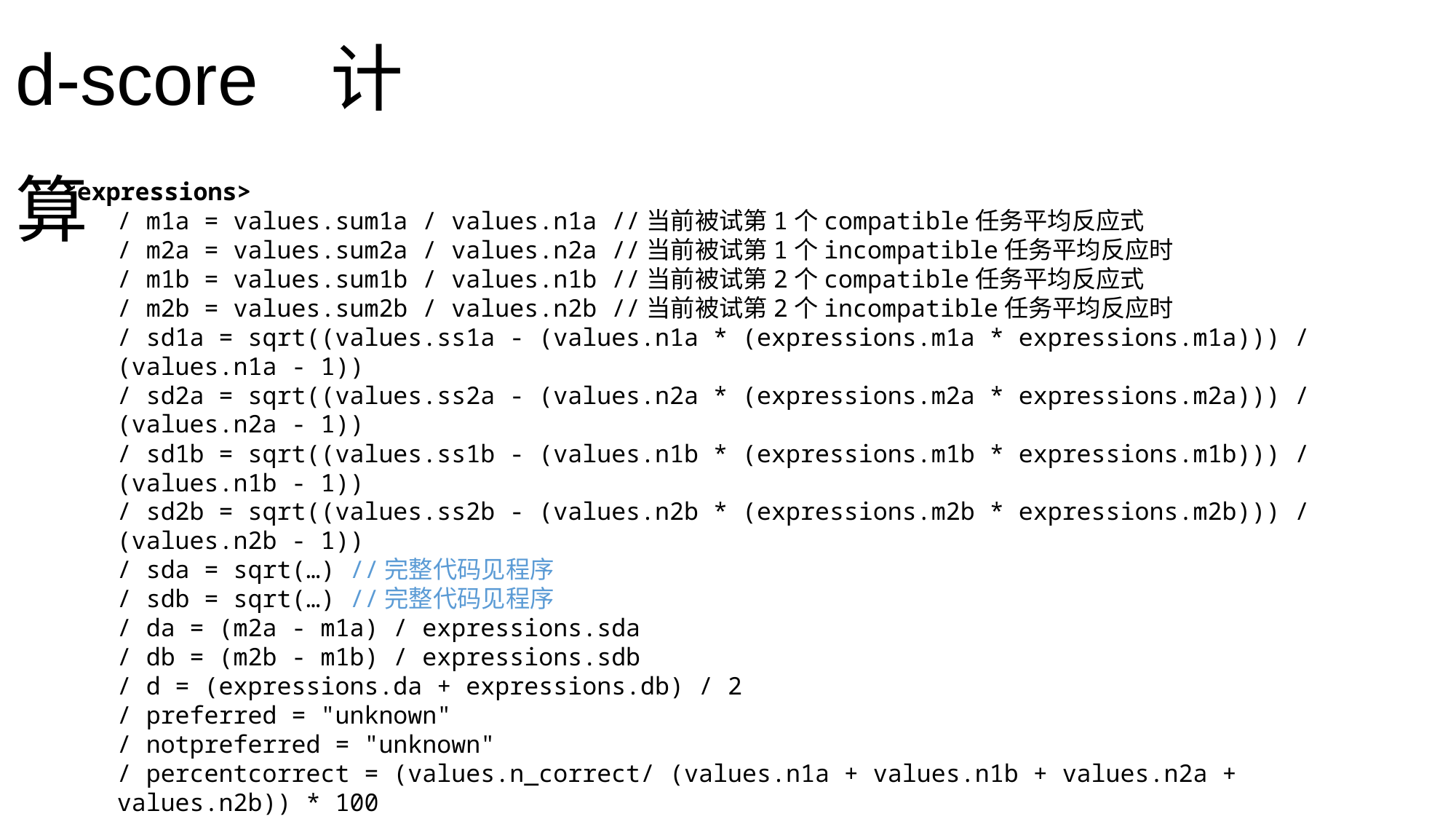

d-score计算
<expressions>
/ m1a = values.sum1a / values.n1a //当前被试第1个compatible任务平均反应式
/ m2a = values.sum2a / values.n2a //当前被试第1个incompatible任务平均反应时
/ m1b = values.sum1b / values.n1b //当前被试第2个compatible任务平均反应式
/ m2b = values.sum2b / values.n2b //当前被试第2个incompatible任务平均反应时
/ sd1a = sqrt((values.ss1a - (values.n1a * (expressions.m1a * expressions.m1a))) / (values.n1a - 1))
/ sd2a = sqrt((values.ss2a - (values.n2a * (expressions.m2a * expressions.m2a))) / (values.n2a - 1))
/ sd1b = sqrt((values.ss1b - (values.n1b * (expressions.m1b * expressions.m1b))) / (values.n1b - 1))
/ sd2b = sqrt((values.ss2b - (values.n2b * (expressions.m2b * expressions.m2b))) / (values.n2b - 1))
/ sda = sqrt(…) //完整代码见程序
/ sdb = sqrt(…) //完整代码见程序
/ da = (m2a - m1a) / expressions.sda
/ db = (m2b - m1b) / expressions.sdb
/ d = (expressions.da + expressions.db) / 2
/ preferred = "unknown"
/ notpreferred = "unknown"
/ percentcorrect = (values.n_correct/ (values.n1a + values.n1b + values.n2a + values.n2b)) * 100
</expressions>